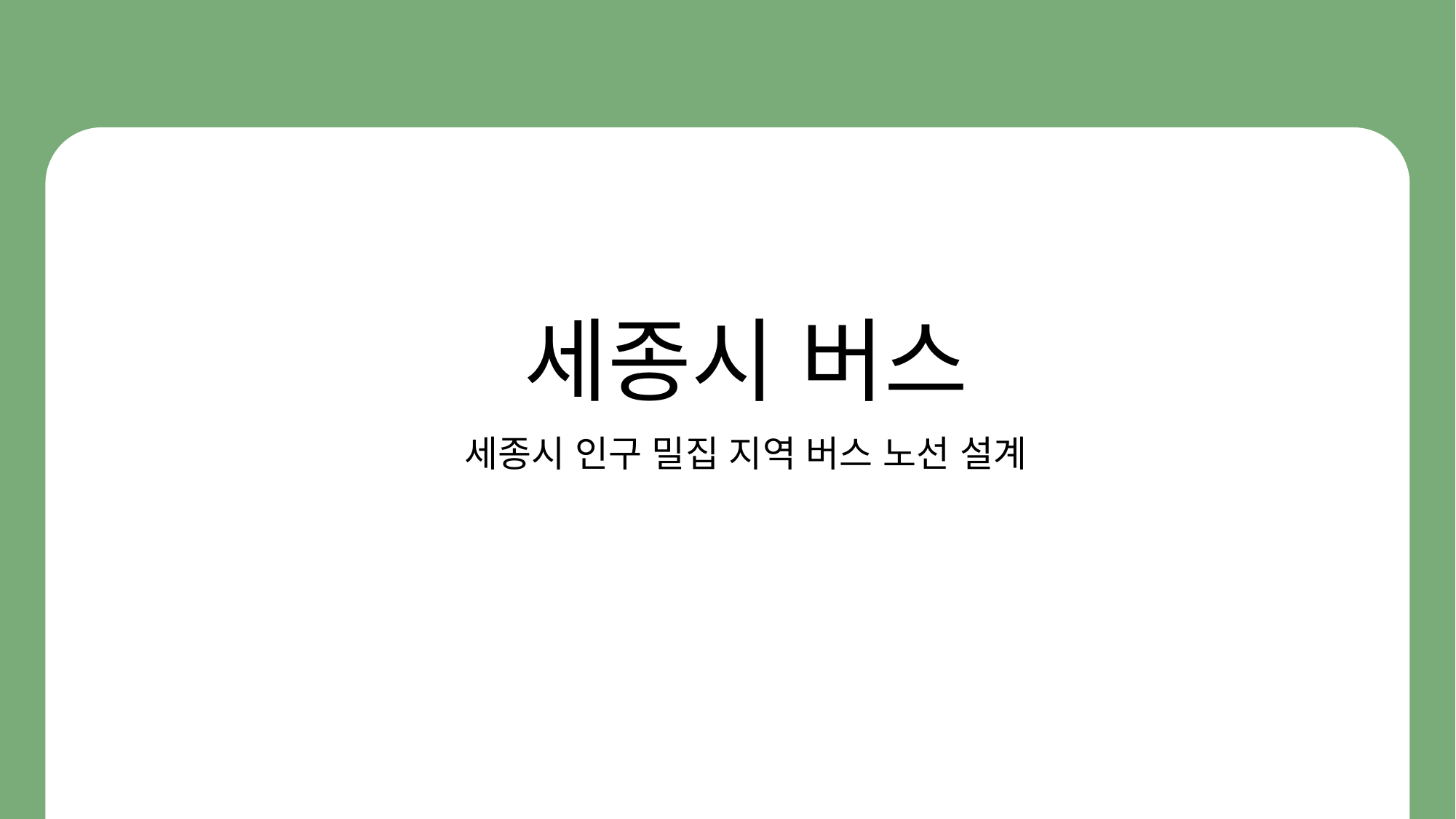

# 세종시 버스
세종시 인구 밀집 지역 버스 노선 설계